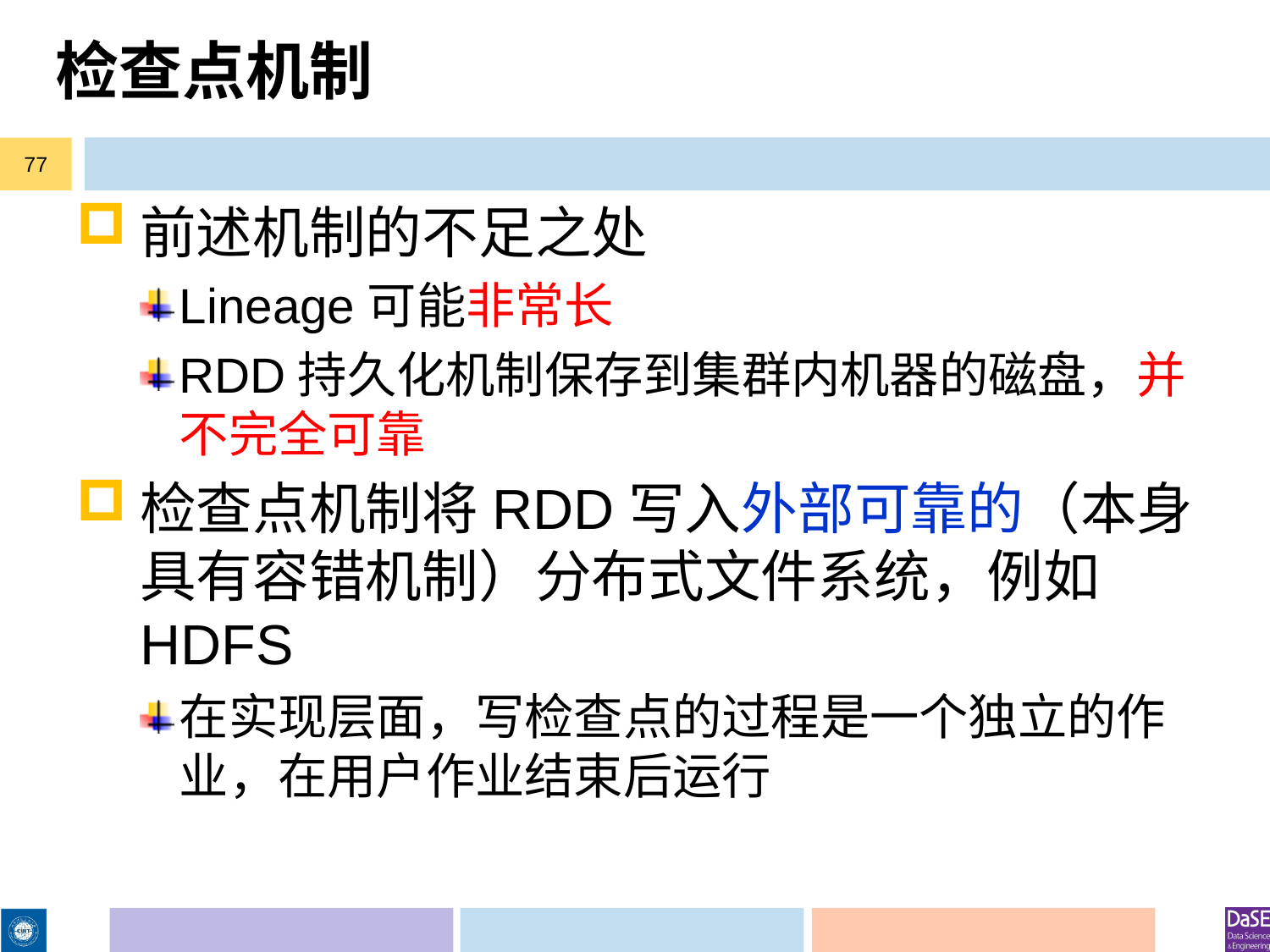

# 检查点机制
77
前述机制的不足之处
Lineage可能非常长
RDD持久化机制保存到集群内机器的磁盘，并不完全可靠
检查点机制将RDD写入外部可靠的（本身具有容错机制）分布式文件系统，例如HDFS
在实现层面，写检查点的过程是一个独立的作业，在用户作业结束后运行